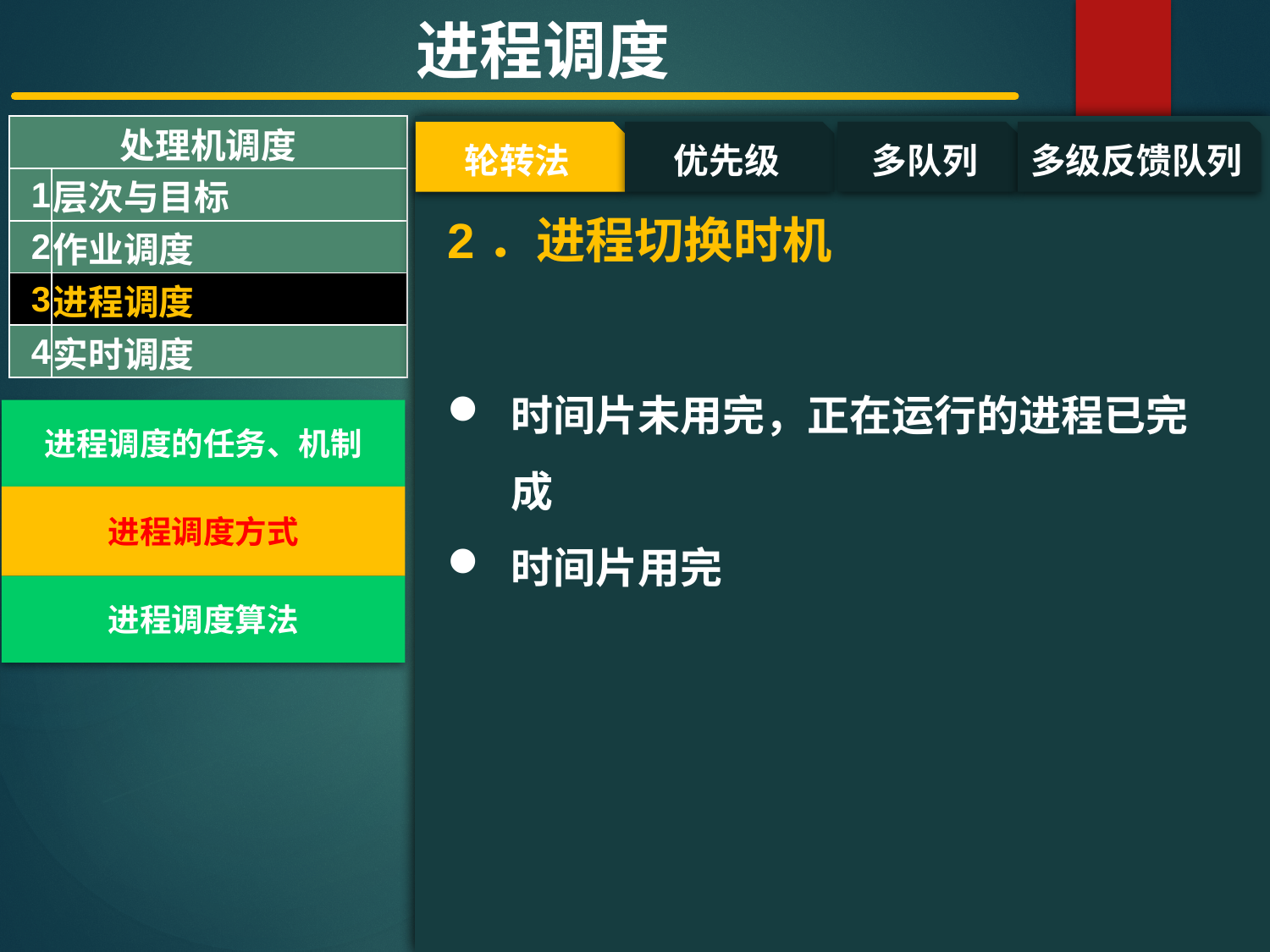

进程调度
| 处理机调度 |  |
| --- | --- |
| 1 | 层次与目标 |
| 2 | 作业调度 |
| 3 | 进程调度 |
| 4 | 实时调度 |
#
轮转法
优先级
多队列
多级反馈队列
2．进程切换时机
时间片未用完，正在运行的进程已完成
时间片用完
进程调度的任务、机制
进程调度方式
进程调度算法